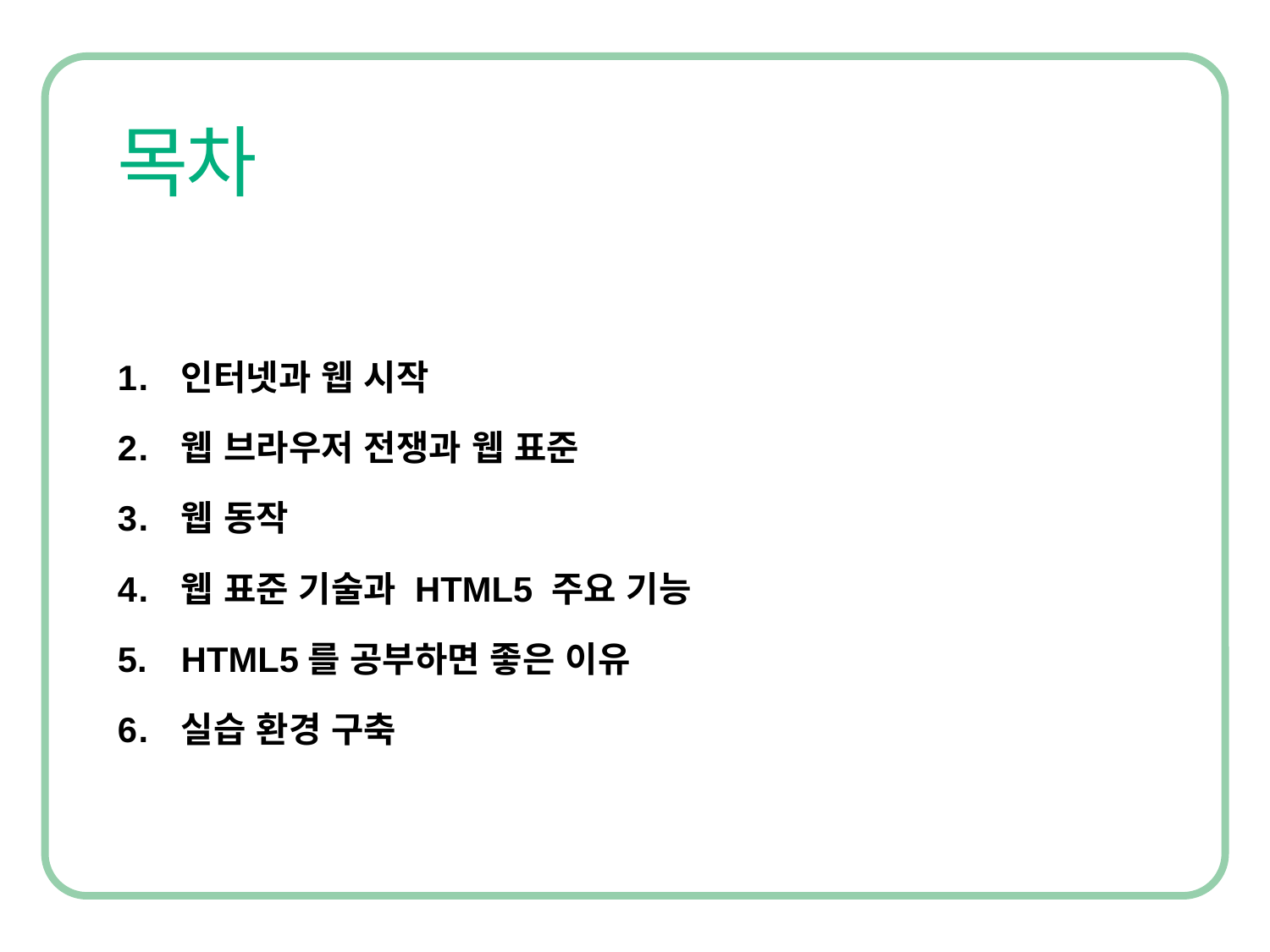

인터넷과 웹 시작
웹 브라우저 전쟁과 웹 표준
웹 동작
웹 표준 기술과 HTML5 주요 기능
HTML5를 공부하면 좋은 이유
실습 환경 구축